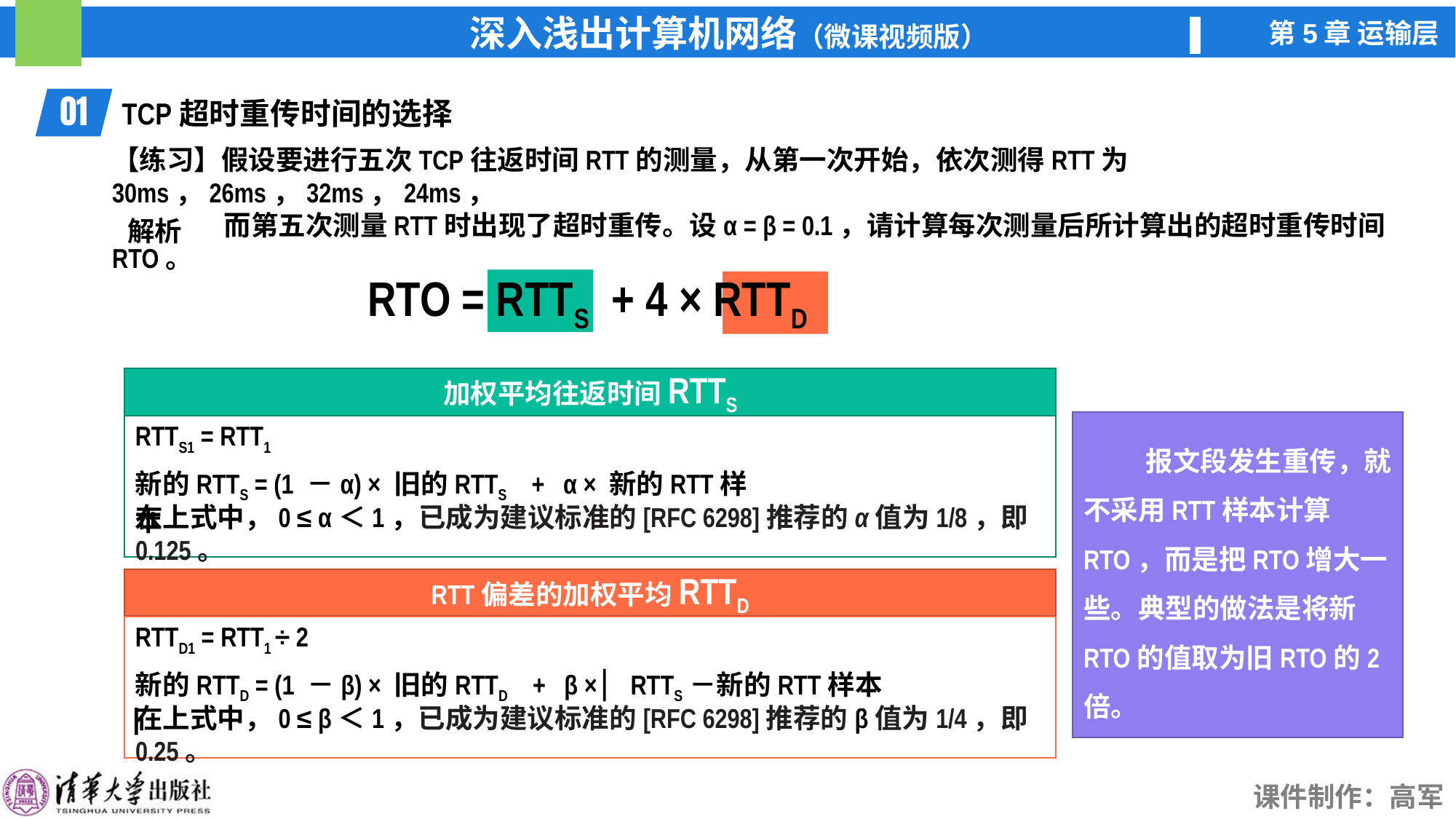

01
TCP超时重传时间的选择
【练习】假设要进行五次TCP往返时间RTT的测量，从第一次开始，依次测得RTT为30ms，26ms，32ms，24ms，
                 而第五次测量RTT时出现了超时重传。设α = β = 0.1，请计算每次测量后所计算出的超时重传时间RTO。
解析
RTO = RTTS  + 4 × RTTD

加权平均往返时间RTTS
RTTS1 = RTT1

新的RTTS = (1 －α) × 旧的RTTS    +   α × 新的RTT样本
在上式中，0 ≤ α＜1，已成为建议标准的[RFC 6298]推荐的α值为1/8，即 0.125。
         报文段发生重传，就不采用RTT样本计算RTO，而是把RTO增大一些。典型的做法是将新RTO的值取为旧RTO的2倍。
RTT偏差的加权平均RTTD
RTTD1 = RTT1 ÷ 2

新的RTTD = (1 －β) × 旧的RTTD    +   β × ▏ RTTS－新的RTT样本 ▏
在上式中，0 ≤ β＜1，已成为建议标准的[RFC 6298]推荐的β值为1/4，即 0.25。